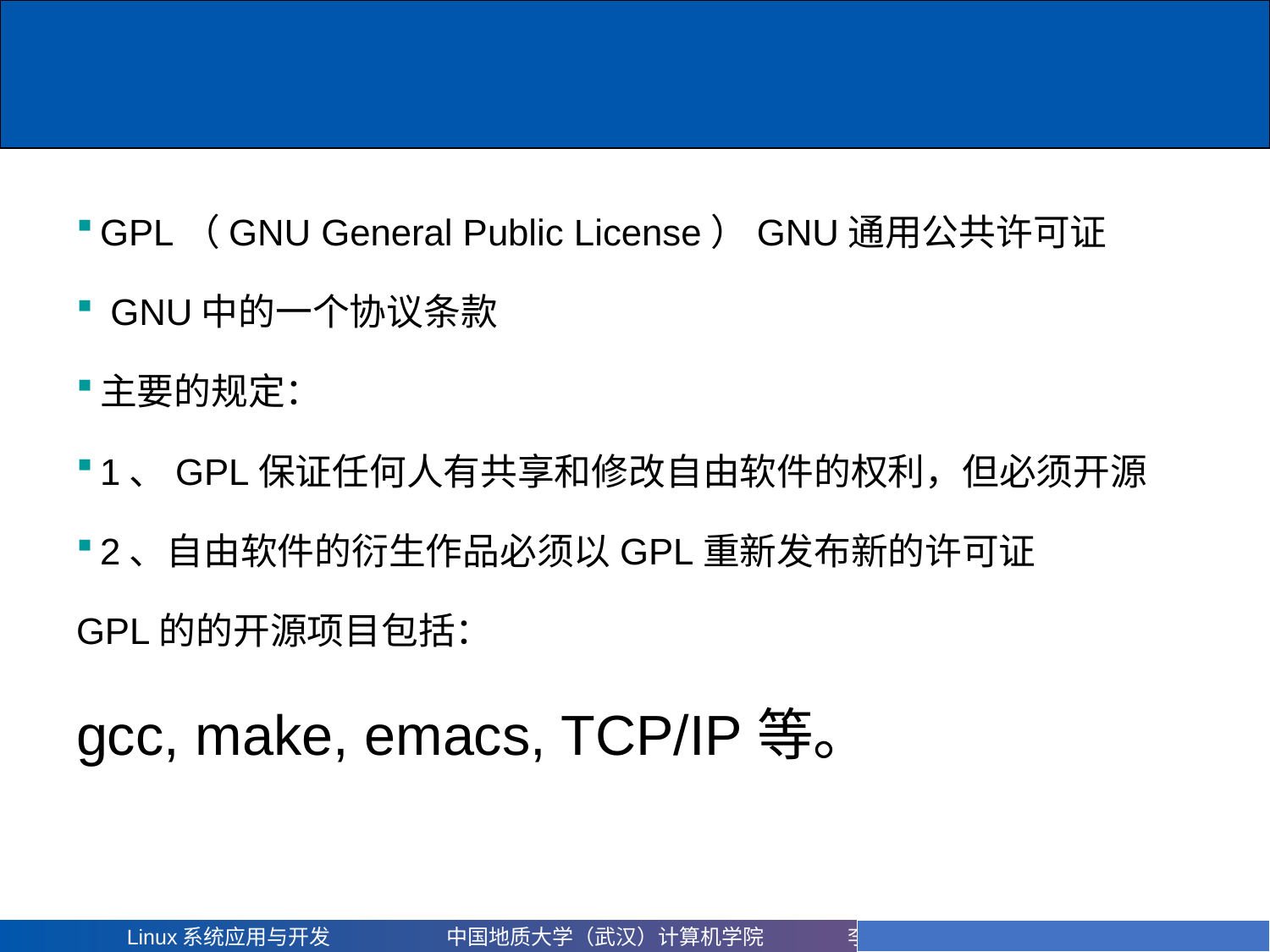

GPL（GNU General Public License）GNU通用公共许可证
 GNU中的一个协议条款
主要的规定：
1、GPL保证任何人有共享和修改自由软件的权利，但必须开源
2、自由软件的衍生作品必须以GPL重新发布新的许可证
GPL的的开源项目包括：
gcc, make, emacs, TCP/IP等。